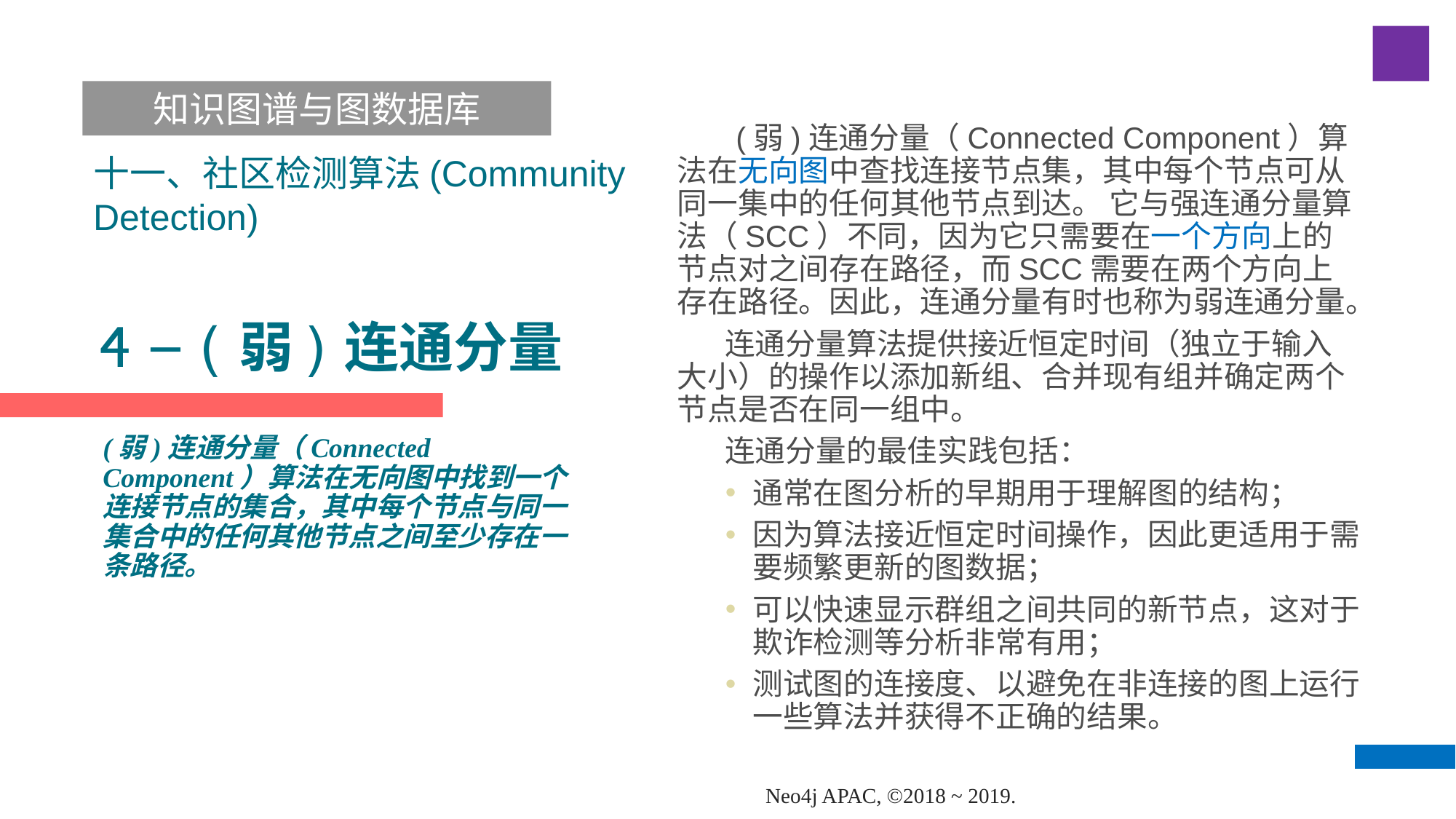

知识图谱与图数据库
       (弱)连通分量（Connected Component）算法在无向图中查找连接节点集，其中每个节点可从同一集中的任何其他节点到达。 它与强连通分量算法（SCC）不同，因为它只需要在一个方向上的节点对之间存在路径，而SCC需要在两个方向上存在路径。因此，连通分量有时也称为弱连通分量。
      连通分量算法提供接近恒定时间（独立于输入大小）的操作以添加新组、合并现有组并确定两个节点是否在同一组中。
      连通分量的最佳实践包括：
通常在图分析的早期用于理解图的结构；
因为算法接近恒定时间操作，因此更适用于需要频繁更新的图数据；
可以快速显示群组之间共同的新节点，这对于欺诈检测等分析非常有用；
测试图的连接度、以避免在非连接的图上运行一些算法并获得不正确的结果。
十一、社区检测算法(Community Detection)
# 4 – (弱)连通分量
(弱)连通分量（Connected Component）算法在无向图中找到一个连接节点的集合，其中每个节点与同一集合中的任何其他节点之间至少存在一条路径。